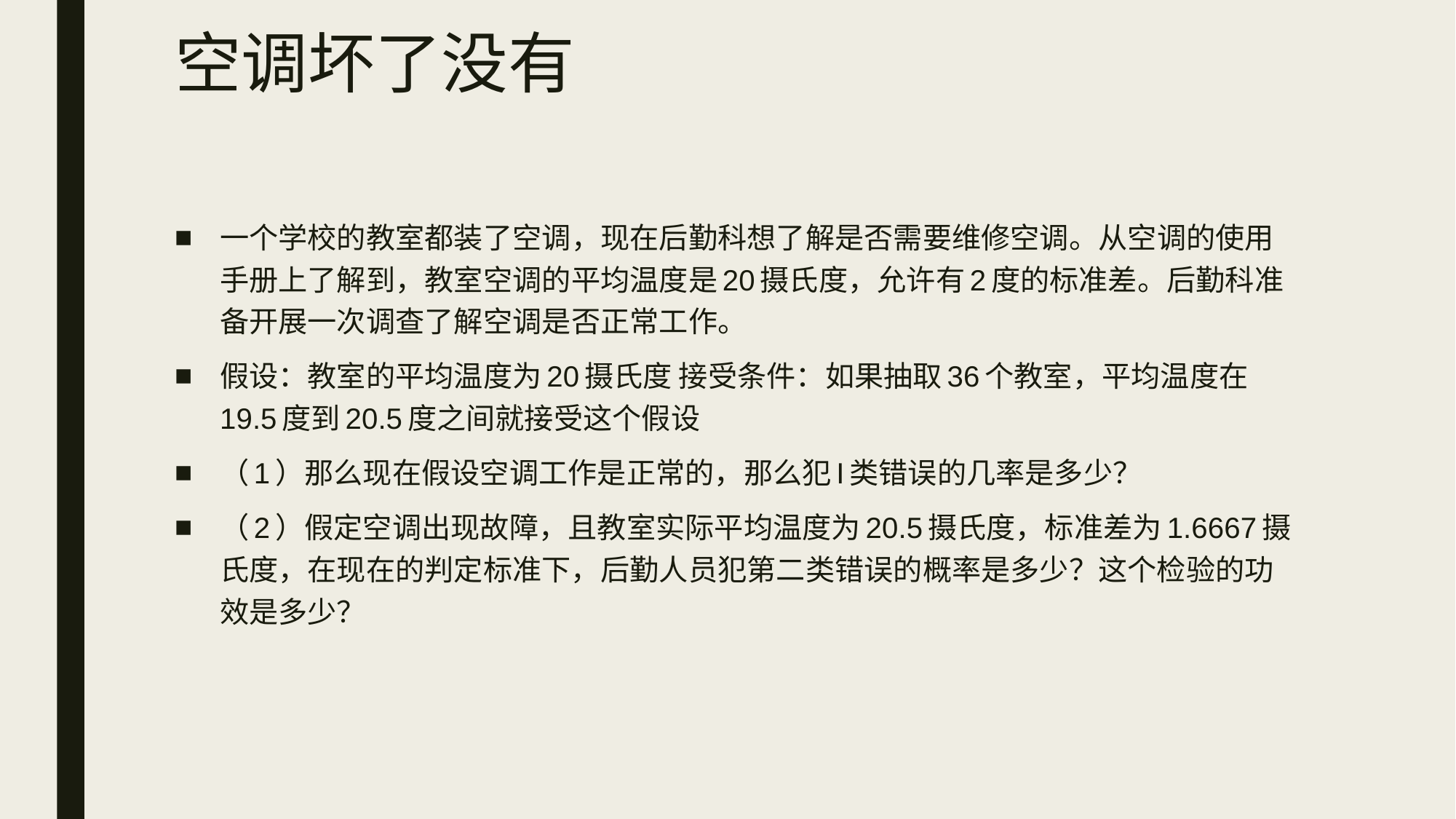

# 空调坏了没有
一个学校的教室都装了空调，现在后勤科想了解是否需要维修空调。从空调的使用手册上了解到，教室空调的平均温度是20摄氏度，允许有2度的标准差。后勤科准备开展一次调查了解空调是否正常工作。
假设：教室的平均温度为20摄氏度 接受条件：如果抽取36个教室，平均温度在19.5度到20.5度之间就接受这个假设
（1）那么现在假设空调工作是正常的，那么犯I类错误的几率是多少？
（2）假定空调出现故障，且教室实际平均温度为20.5摄氏度，标准差为1.6667摄氏度，在现在的判定标准下，后勤人员犯第二类错误的概率是多少？这个检验的功效是多少？